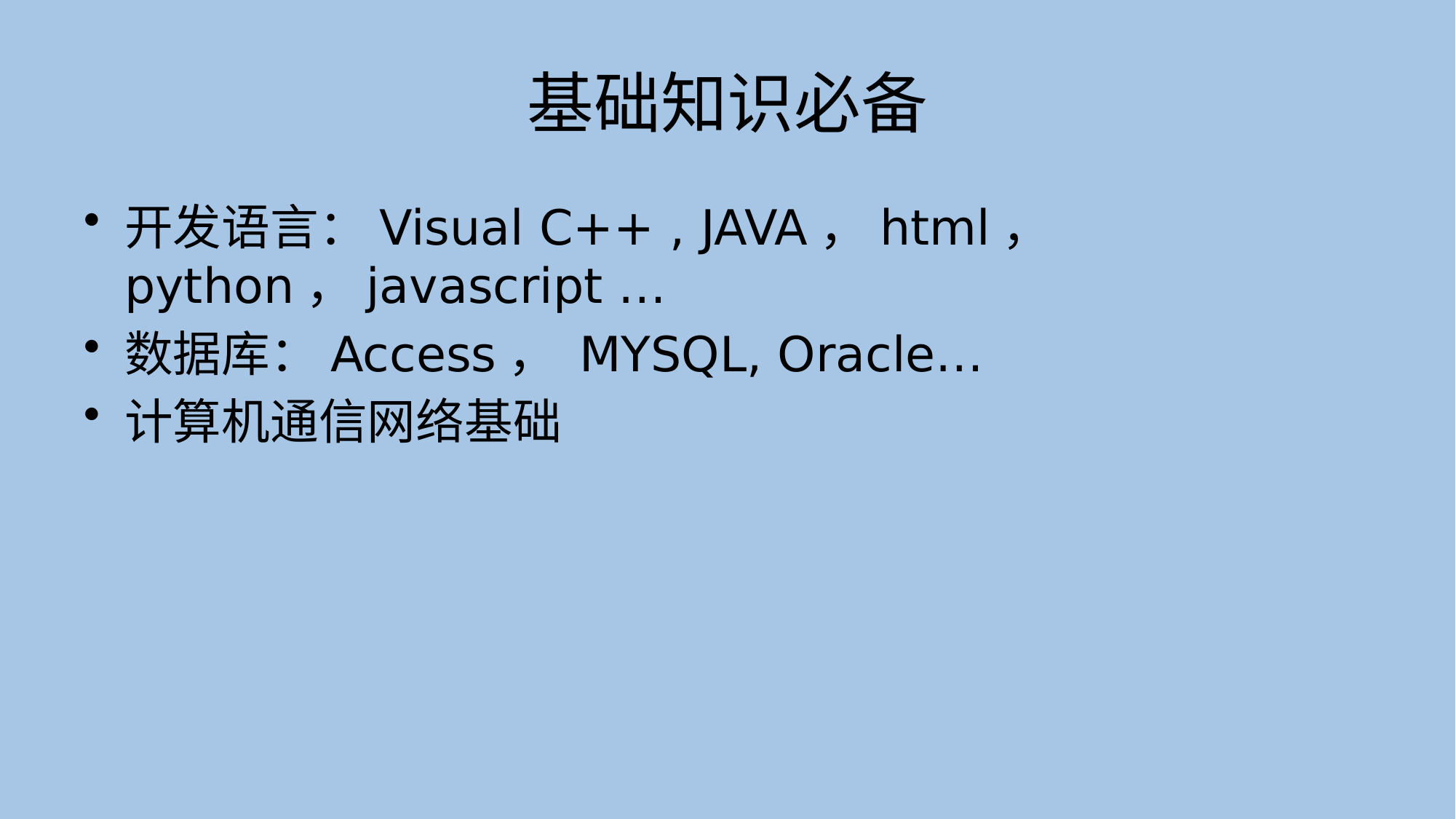

# 基础知识必备
开发语言：Visual C++ , JAVA，html，   python，javascript …
数据库：Access， MYSQL, Oracle…
计算机通信网络基础